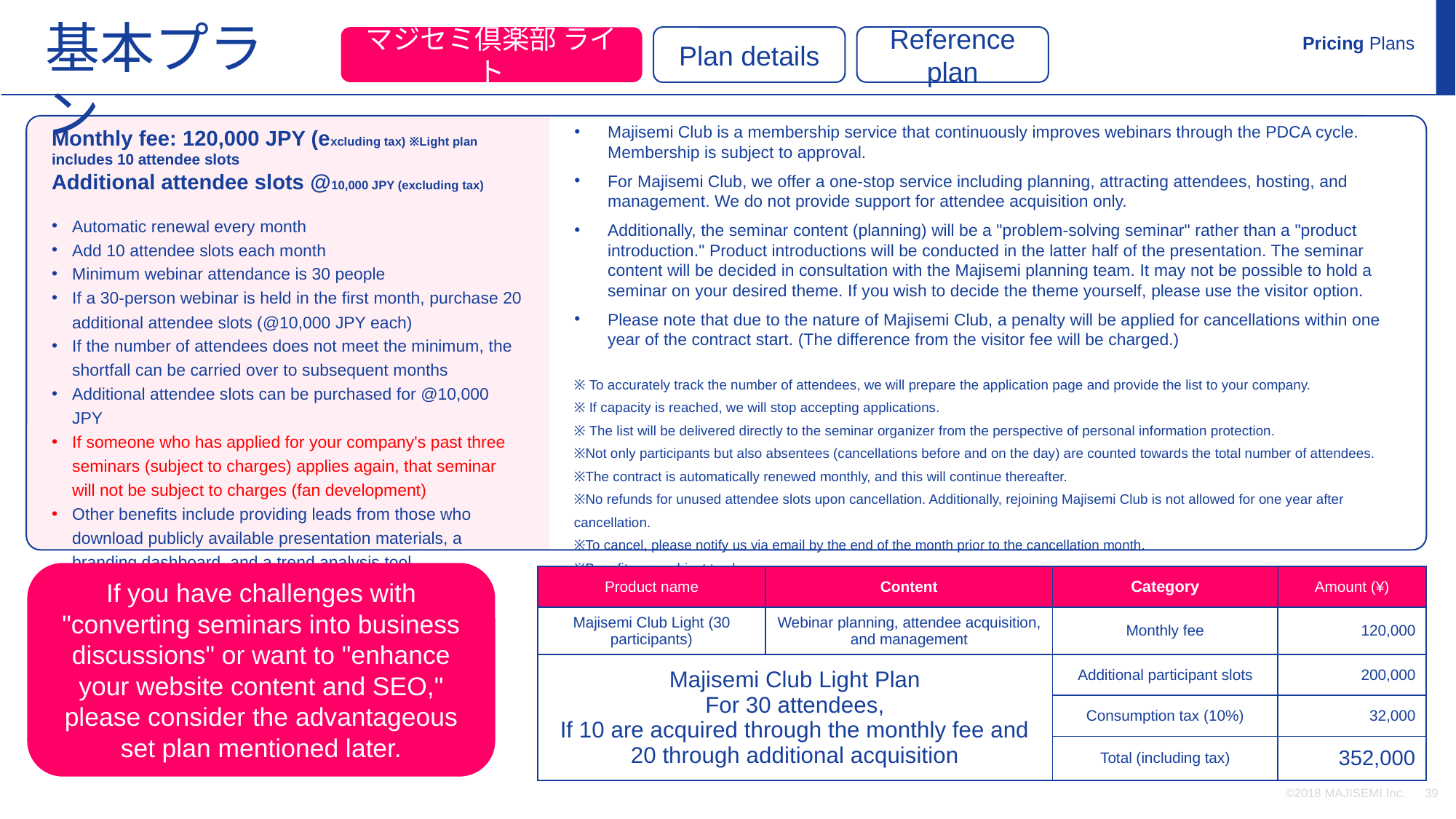

基本プラン
Pricing Plans
Reference plan
マジセミ倶楽部 ライト
Plan details

Majisemi Club is a membership service that continuously improves webinars through the PDCA cycle. Membership is subject to approval.
For Majisemi Club, we offer a one-stop service including planning, attracting attendees, hosting, and management. We do not provide support for attendee acquisition only.
Additionally, the seminar content (planning) will be a "problem-solving seminar" rather than a "product introduction." Product introductions will be conducted in the latter half of the presentation. The seminar content will be decided in consultation with the Majisemi planning team. It may not be possible to hold a seminar on your desired theme. If you wish to decide the theme yourself, please use the visitor option.
Please note that due to the nature of Majisemi Club, a penalty will be applied for cancellations within one year of the contract start. (The difference from the visitor fee will be charged.)
Monthly fee: 120,000 JPY (excluding tax) ※Light plan includes 10 attendee slots
Additional attendee slots @10,000 JPY (excluding tax)
Automatic renewal every month
Add 10 attendee slots each month
Minimum webinar attendance is 30 people
If a 30-person webinar is held in the first month, purchase 20 additional attendee slots (@10,000 JPY each)
If the number of attendees does not meet the minimum, the shortfall can be carried over to subsequent months
Additional attendee slots can be purchased for @10,000 JPY
If someone who has applied for your company's past three seminars (subject to charges) applies again, that seminar will not be subject to charges (fan development)
Other benefits include providing leads from those who download publicly available presentation materials, a branding dashboard, and a trend analysis tool.
※ To accurately track the number of attendees, we will prepare the application page and provide the list to your company.
※ If capacity is reached, we will stop accepting applications.
※ The list will be delivered directly to the seminar organizer from the perspective of personal information protection.
※Not only participants but also absentees (cancellations before and on the day) are counted towards the total number of attendees.
※The contract is automatically renewed monthly, and this will continue thereafter.
※No refunds for unused attendee slots upon cancellation. Additionally, rejoining Majisemi Club is not allowed for one year after cancellation.
※To cancel, please notify us via email by the end of the month prior to the cancellation month.
※Benefits are subject to change.
If you have challenges with "converting seminars into business discussions" or want to "enhance your website content and SEO," please consider the advantageous set plan mentioned later.
| Product name | Content | Category | Amount (¥) |
| --- | --- | --- | --- |
| Majisemi Club Light (30 participants) | Webinar planning, attendee acquisition, and management | Monthly fee | 120,000 |
| Majisemi Club Light Plan For 30 attendees, If 10 are acquired through the monthly fee and 20 through additional acquisition |  | Additional participant slots | 200,000 |
|  |  | Consumption tax (10%) | 32,000 |
|  |  | Total (including tax) | 352,000 |
©2018 MAJISEMI Inc.
39